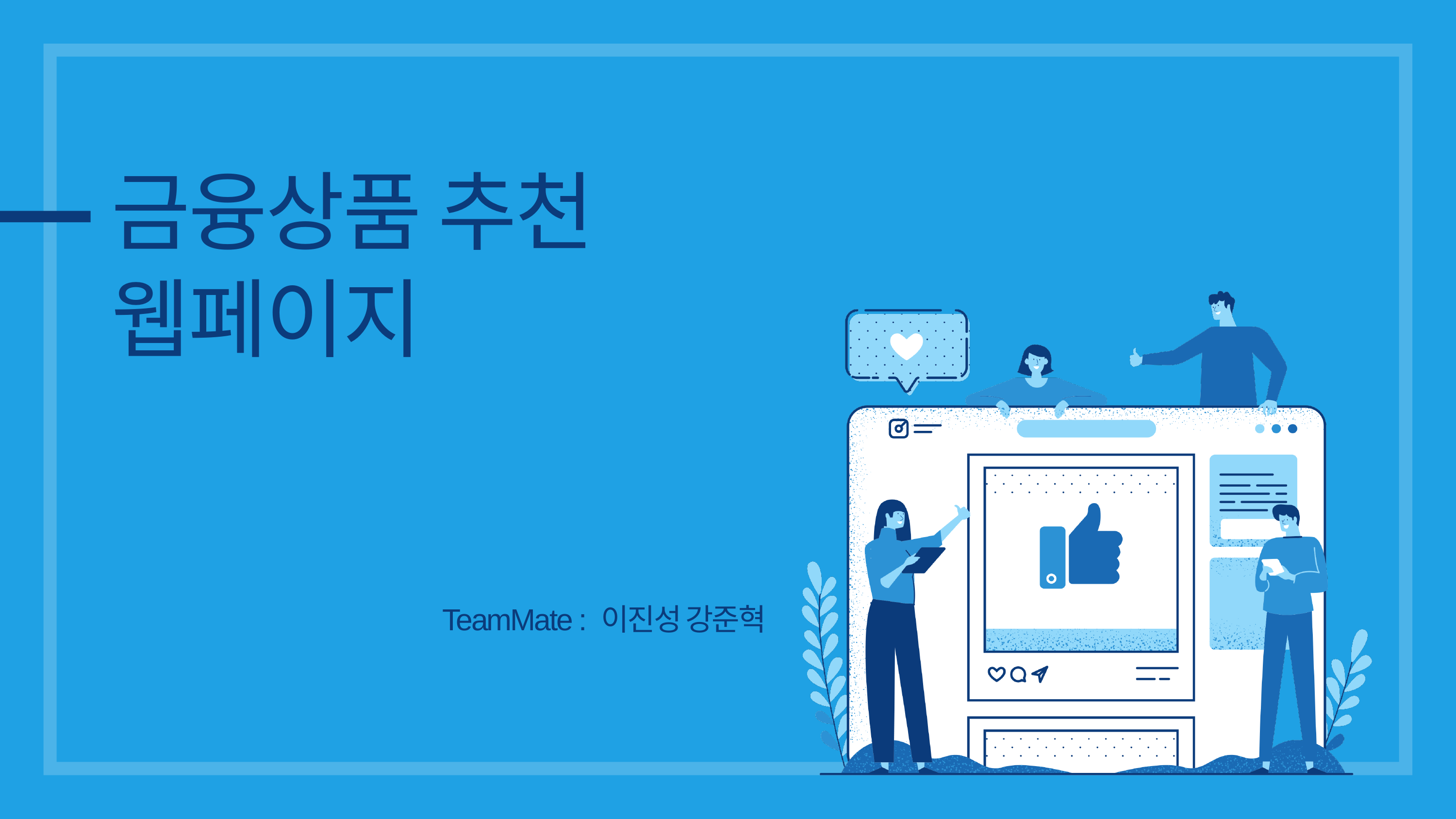

금융상품 추천
웹페이지

TeamMate : 이진성 강준혁